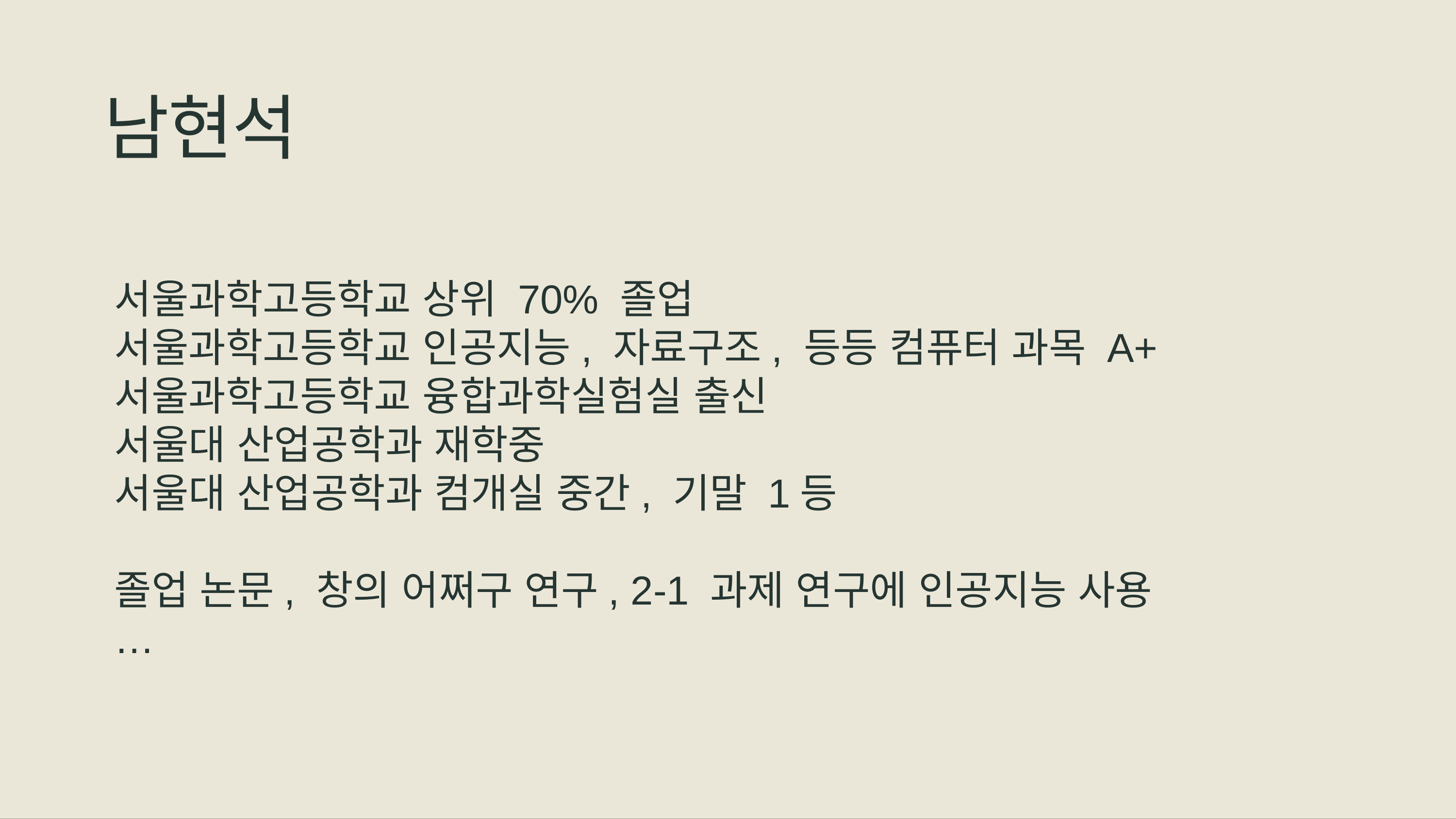

# 남현석
서울과학고등학교 상위 70% 졸업
서울과학고등학교 인공지능, 자료구조, 등등 컴퓨터 과목 A+
서울과학고등학교 융합과학실험실 출신
서울대 산업공학과 재학중
서울대 산업공학과 컴개실 중간, 기말 1등

졸업 논문, 창의 어쩌구 연구, 2-1 과제 연구에 인공지능 사용
…